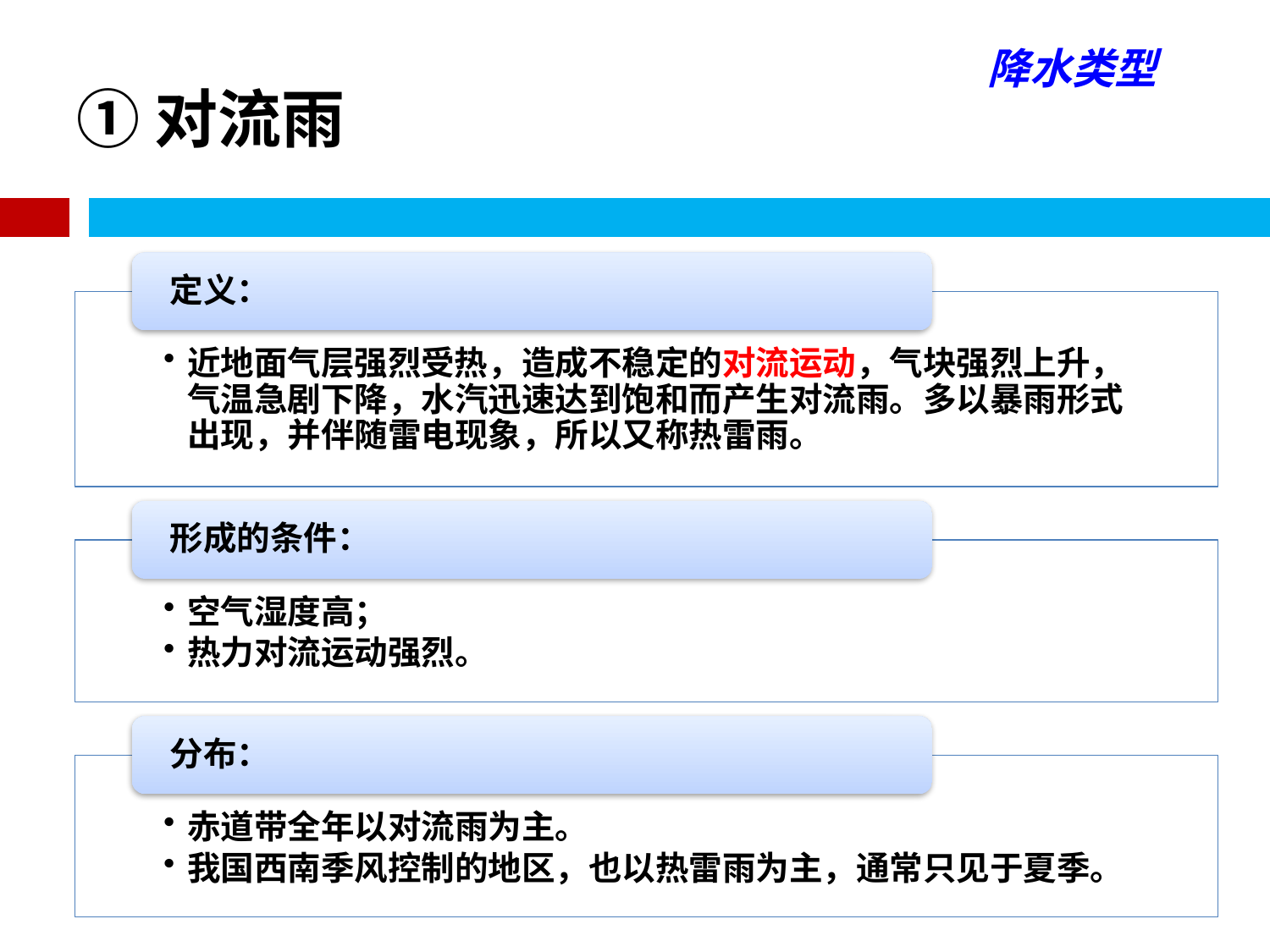

降水类型
# ①对流雨
近地面气层强烈受热，造成不稳定的对流运动，气块强烈上升，气温急剧下降，水汽迅速达到饱和而产生对流雨。多以暴雨形式出现，并伴随雷电现象，所以又称热雷雨。
定义：
空气湿度高；
热力对流运动强烈。
形成的条件：
赤道带全年以对流雨为主。
我国西南季风控制的地区，也以热雷雨为主，通常只见于夏季。
分布：